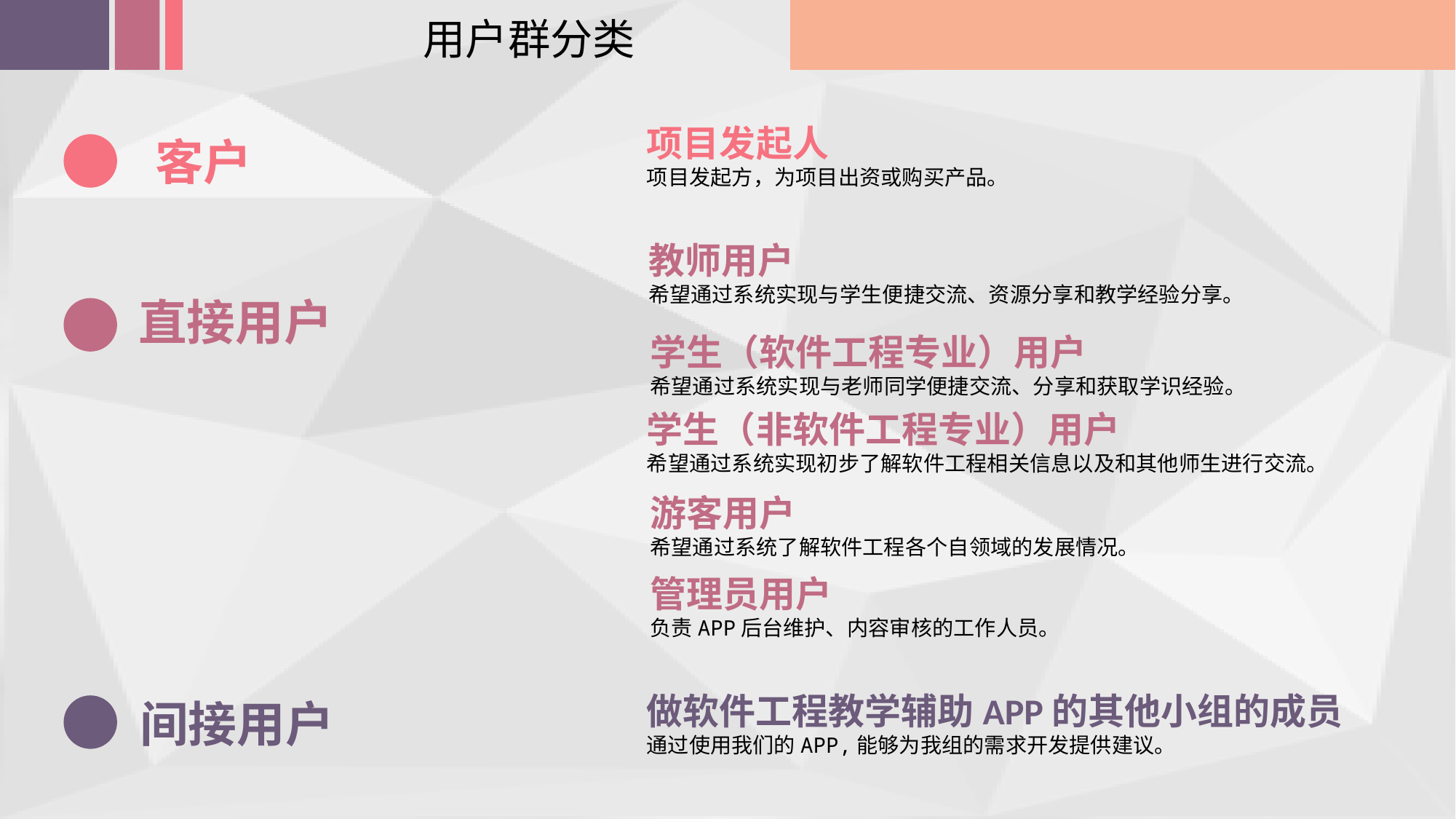

用户群分类
项目发起人
项目发起方，为项目出资或购买产品。
客户

教师用户
希望通过系统实现与学生便捷交流、资源分享和教学经验分享。
直接用户

学生（软件工程专业）用户
希望通过系统实现与老师同学便捷交流、分享和获取学识经验。
学生（非软件工程专业）用户
希望通过系统实现初步了解软件工程相关信息以及和其他师生进行交流。
游客用户
希望通过系统了解软件工程各个自领域的发展情况。
管理员用户
负责APP后台维护、内容审核的工作人员。
做软件工程教学辅助APP的其他小组的成员
通过使用我们的APP,能够为我组的需求开发提供建议。
间接用户